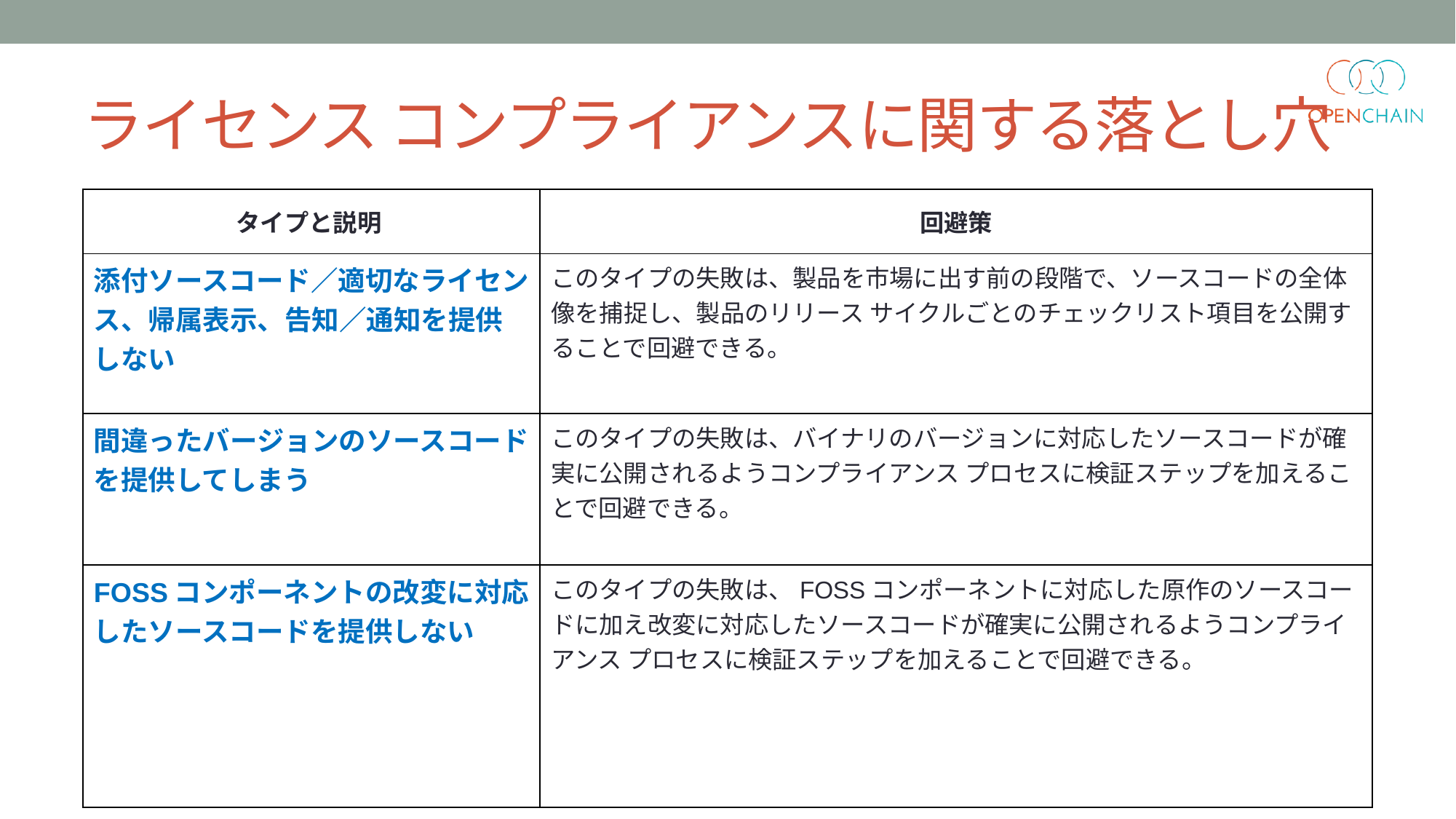

# ライセンス コンプライアンスに関する落とし穴
| タイプと説明 | 回避策 |
| --- | --- |
| 添付ソースコード／適切なライセンス、帰属表示、告知／通知を提供しない | このタイプの失敗は、製品を市場に出す前の段階で、ソースコードの全体像を捕捉し、製品のリリース サイクルごとのチェックリスト項目を公開することで回避できる。 |
| 間違ったバージョンのソースコードを提供してしまう | このタイプの失敗は、バイナリのバージョンに対応したソースコードが確実に公開されるようコンプライアンス プロセスに検証ステップを加えることで回避できる。 |
| FOSSコンポーネントの改変に対応したソースコードを提供しない | このタイプの失敗は、FOSSコンポーネントに対応した原作のソースコードに加え改変に対応したソースコードが確実に公開されるようコンプライアンス プロセスに検証ステップを加えることで回避できる。 |